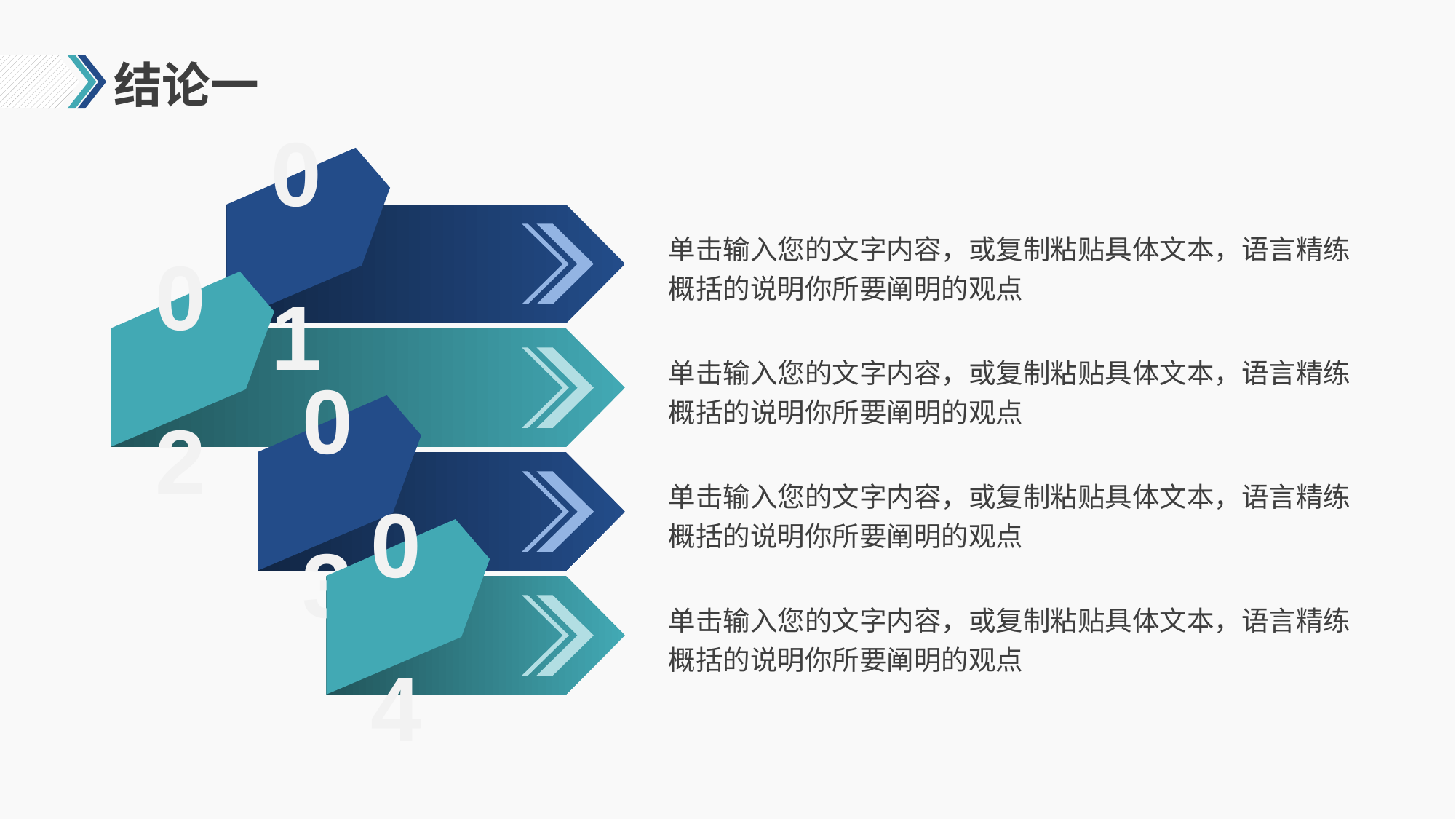

# 结论一

01

单击输入您的文字内容，或复制粘贴具体文本，语言精练概括的说明你所要阐明的观点

02

单击输入您的文字内容，或复制粘贴具体文本，语言精练概括的说明你所要阐明的观点

03

单击输入您的文字内容，或复制粘贴具体文本，语言精练概括的说明你所要阐明的观点

04

单击输入您的文字内容，或复制粘贴具体文本，语言精练概括的说明你所要阐明的观点